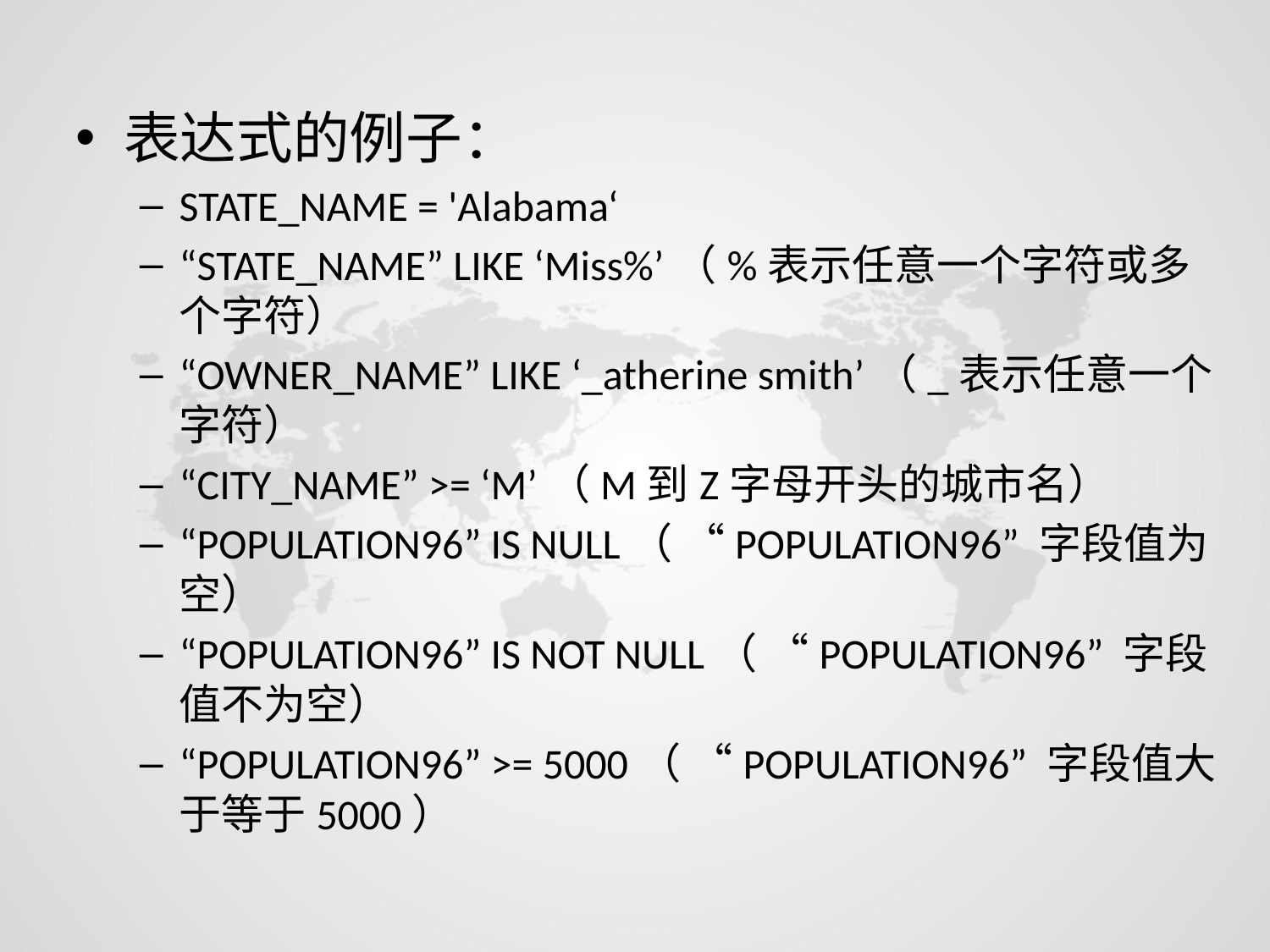

表达式的例子：
STATE_NAME = 'Alabama‘
“STATE_NAME” LIKE ‘Miss%’（%表示任意一个字符或多个字符）
“OWNER_NAME” LIKE ‘_atherine smith’（_表示任意一个字符）
“CITY_NAME” >= ‘M’（M到Z字母开头的城市名）
“POPULATION96” IS NULL（ “POPULATION96” 字段值为空）
“POPULATION96” IS NOT NULL（ “POPULATION96” 字段值不为空）
“POPULATION96” >= 5000（ “POPULATION96” 字段值大于等于5000）